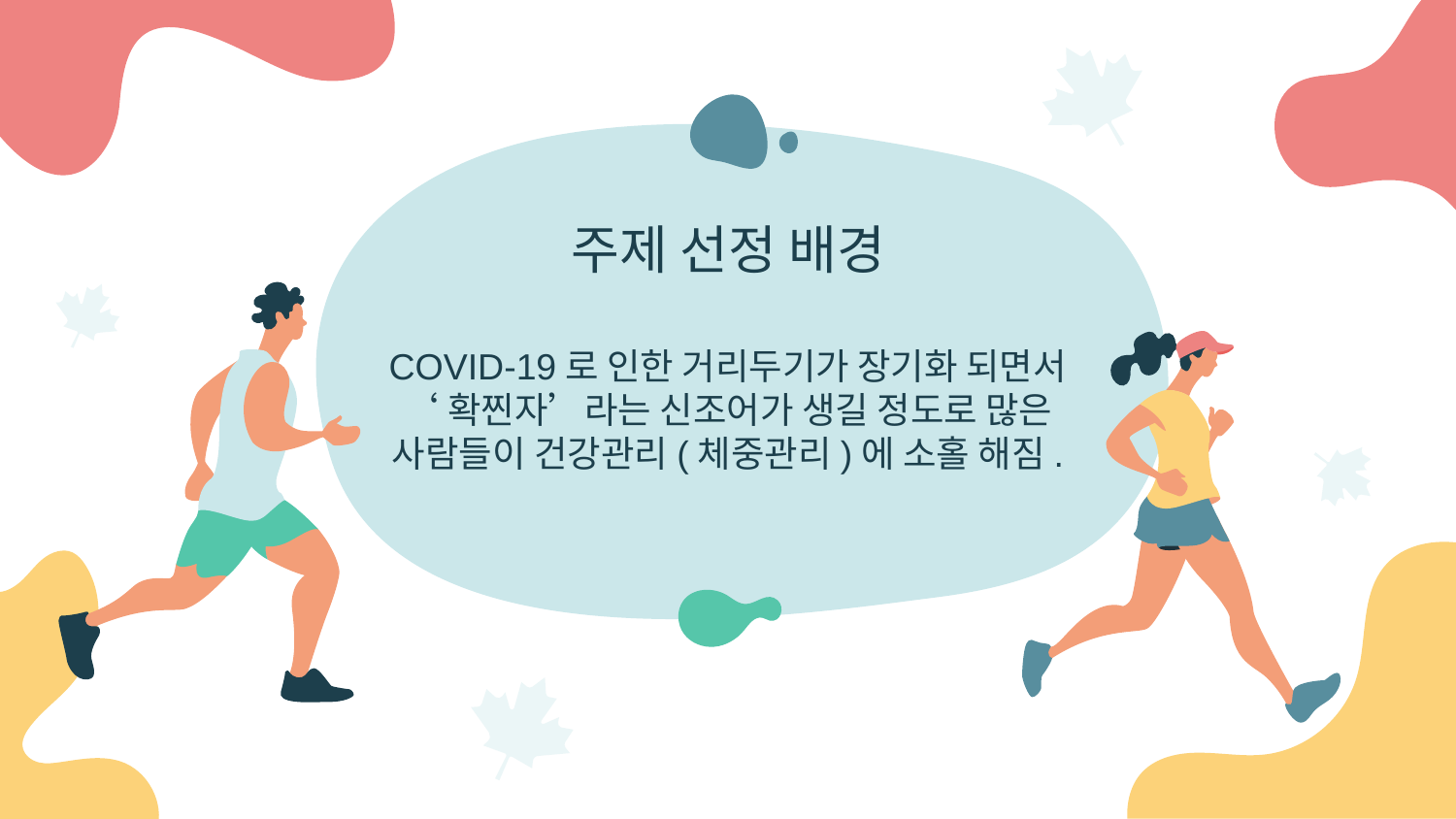

# 주제 선정 배경

COVID-19로 인한 거리두기가 장기화 되면서
‘확찐자’라는 신조어가 생길 정도로 많은 사람들이 건강관리(체중관리)에 소홀 해짐.